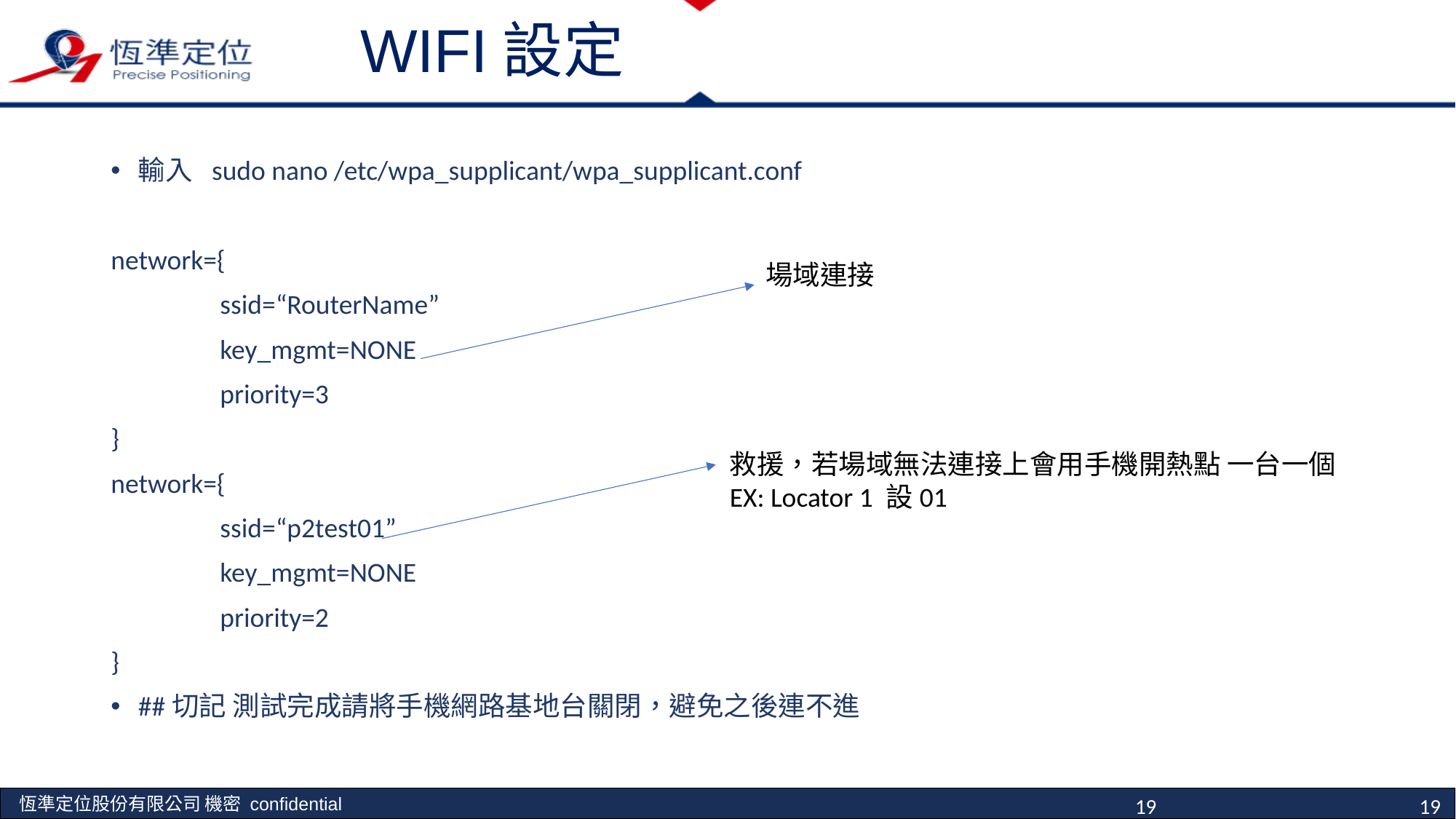

# WIFI設定
輸入  sudo nano /etc/wpa_supplicant/wpa_supplicant.conf

network={
	ssid=“RouterName”
	key_mgmt=NONE
	priority=3
}
network={
	ssid=“p2test01”
	key_mgmt=NONE
	priority=2
}
##切記 測試完成請將手機網路基地台關閉，避免之後連不進

場域連接
救援，若場域無法連接上會用手機開熱點 一台一個
EX: Locator 1 設01
19